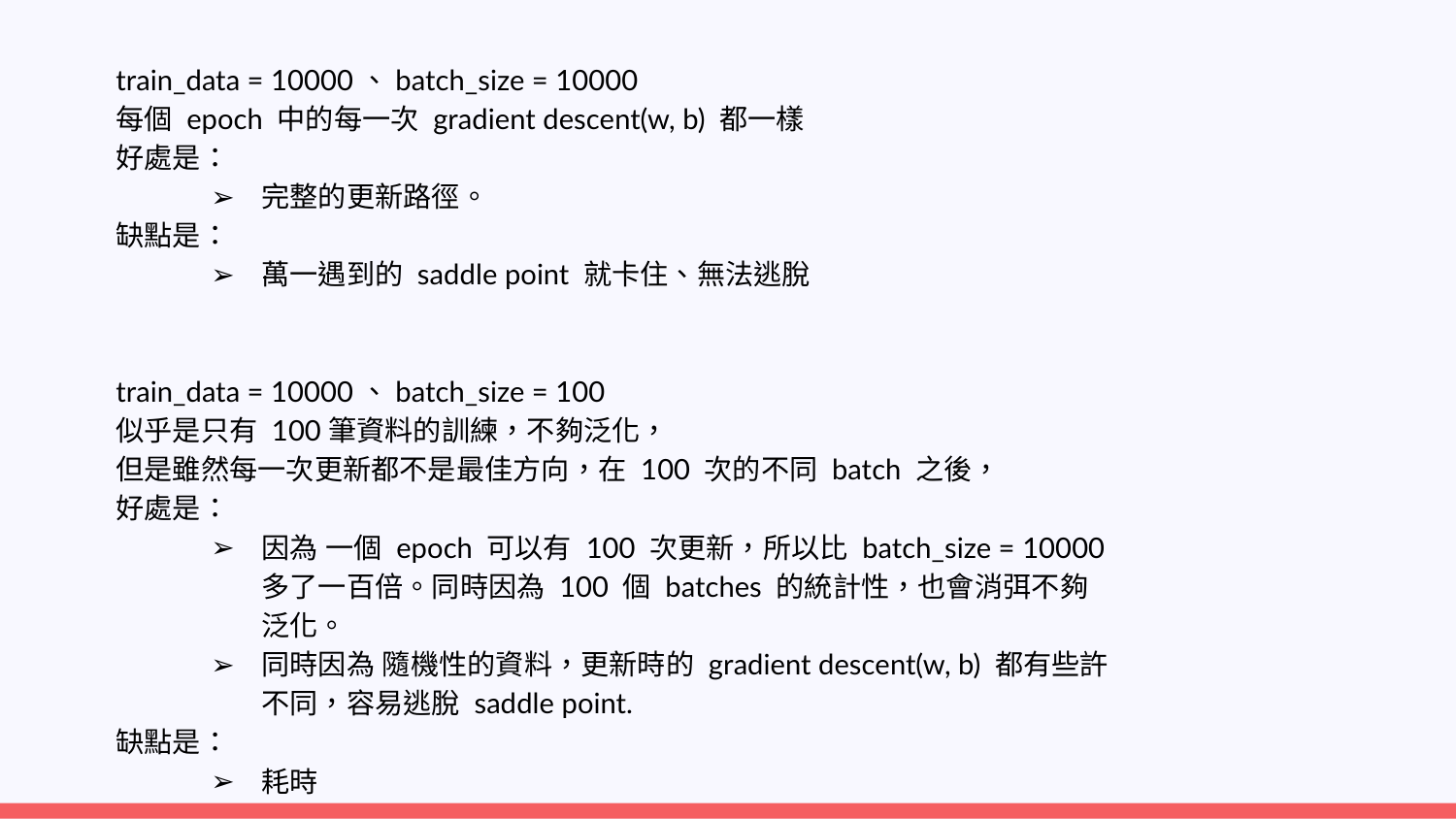

train_data = 10000、batch_size = 10000
每個 epoch 中的每一次 gradient descent(w, b) 都一樣
好處是：
完整的更新路徑。
缺點是：
萬一遇到的 saddle point 就卡住、無法逃脫

train_data = 10000、batch_size = 100
似乎是只有 100筆資料的訓練，不夠泛化，
但是雖然每一次更新都不是最佳方向，在 100 次的不同 batch 之後，
好處是：
因為 一個 epoch 可以有 100 次更新，所以比 batch_size = 10000 多了一百倍。同時因為 100 個 batches 的統計性，也會消弭不夠泛化。
同時因為 隨機性的資料，更新時的 gradient descent(w, b) 都有些許不同，容易逃脫 saddle point.
缺點是：
耗時